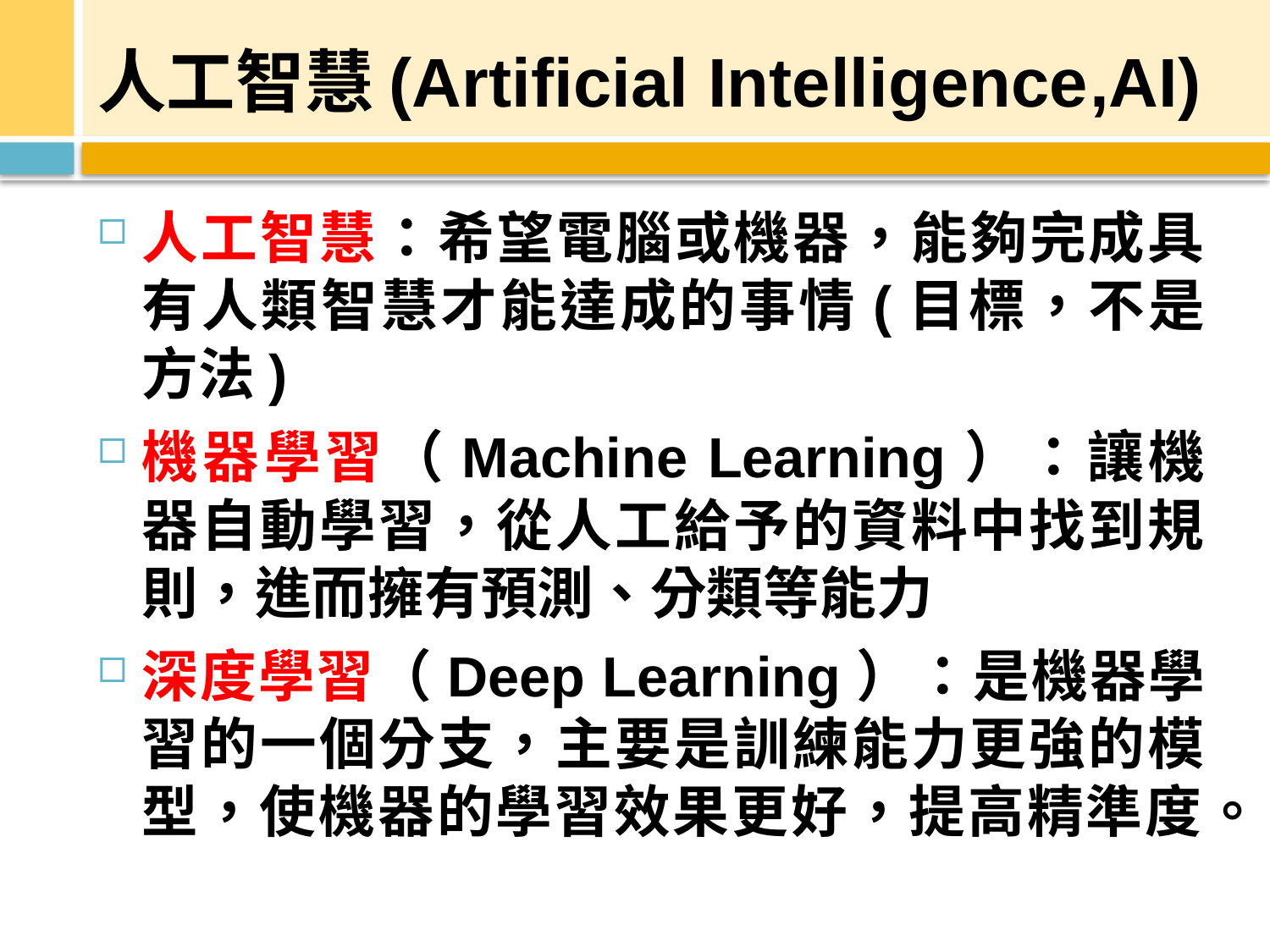

# 人工智慧(Artificial Intelligence,AI)
人工智慧：希望電腦或機器，能夠完成具有人類智慧才能達成的事情(目標，不是方法)
機器學習（Machine Learning）：讓機器自動學習，從人工給予的資料中找到規則，進而擁有預測、分類等能力
深度學習（Deep Learning）：是機器學習的一個分支，主要是訓練能力更強的模型，使機器的學習效果更好，提高精準度。